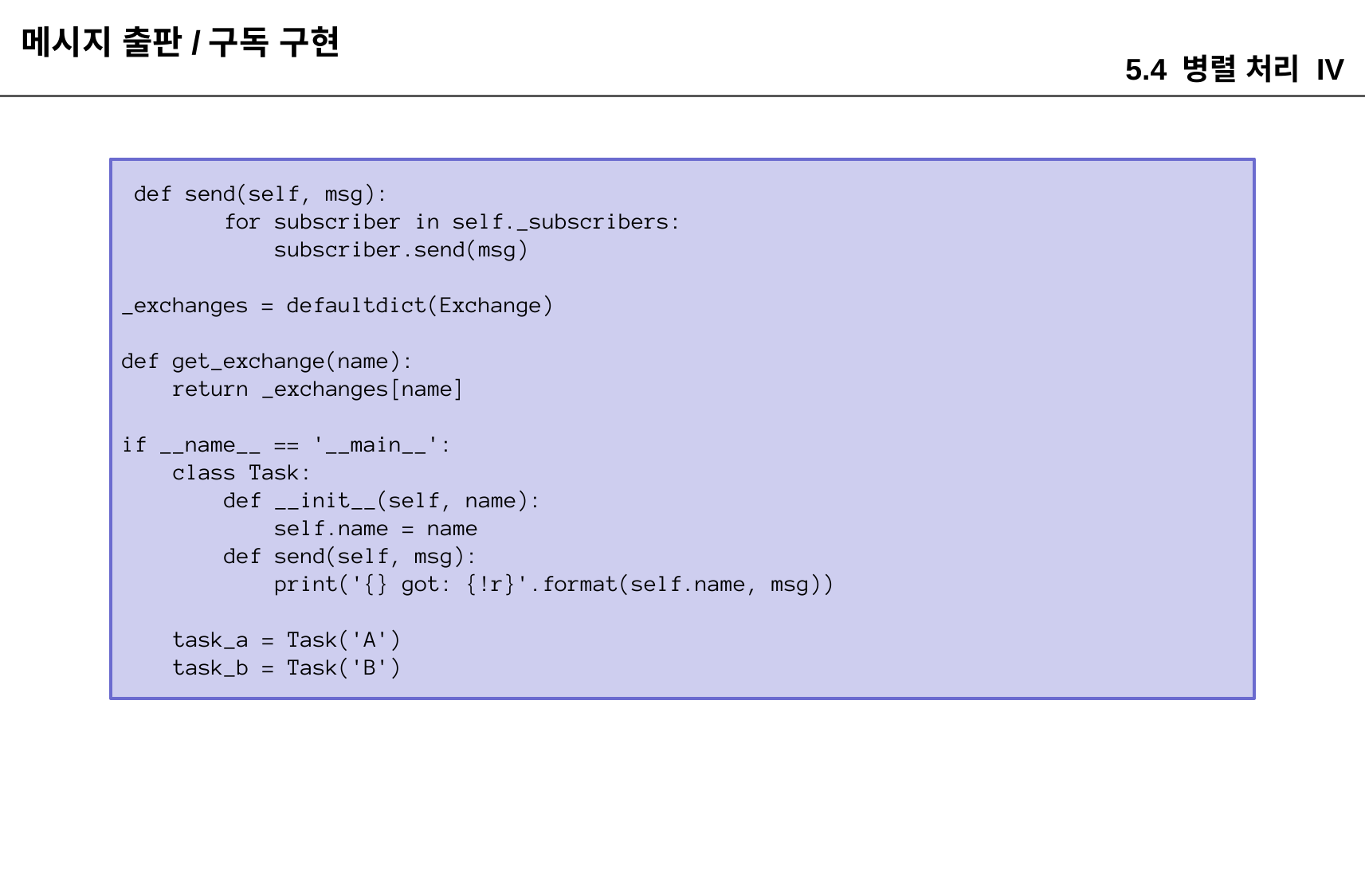

메시지 출판/구독 구현
5.4 병렬 처리 IV
 def send(self, msg):
        for subscriber in self._subscribers:
            subscriber.send(msg)

_exchanges = defaultdict(Exchange)

def get_exchange(name):
    return _exchanges[name]

if __name__ == '__main__':
    class Task:
        def __init__(self, name):
            self.name = name
        def send(self, msg):
            print('{} got: {!r}'.format(self.name, msg))

    task_a = Task('A')
    task_b = Task('B')